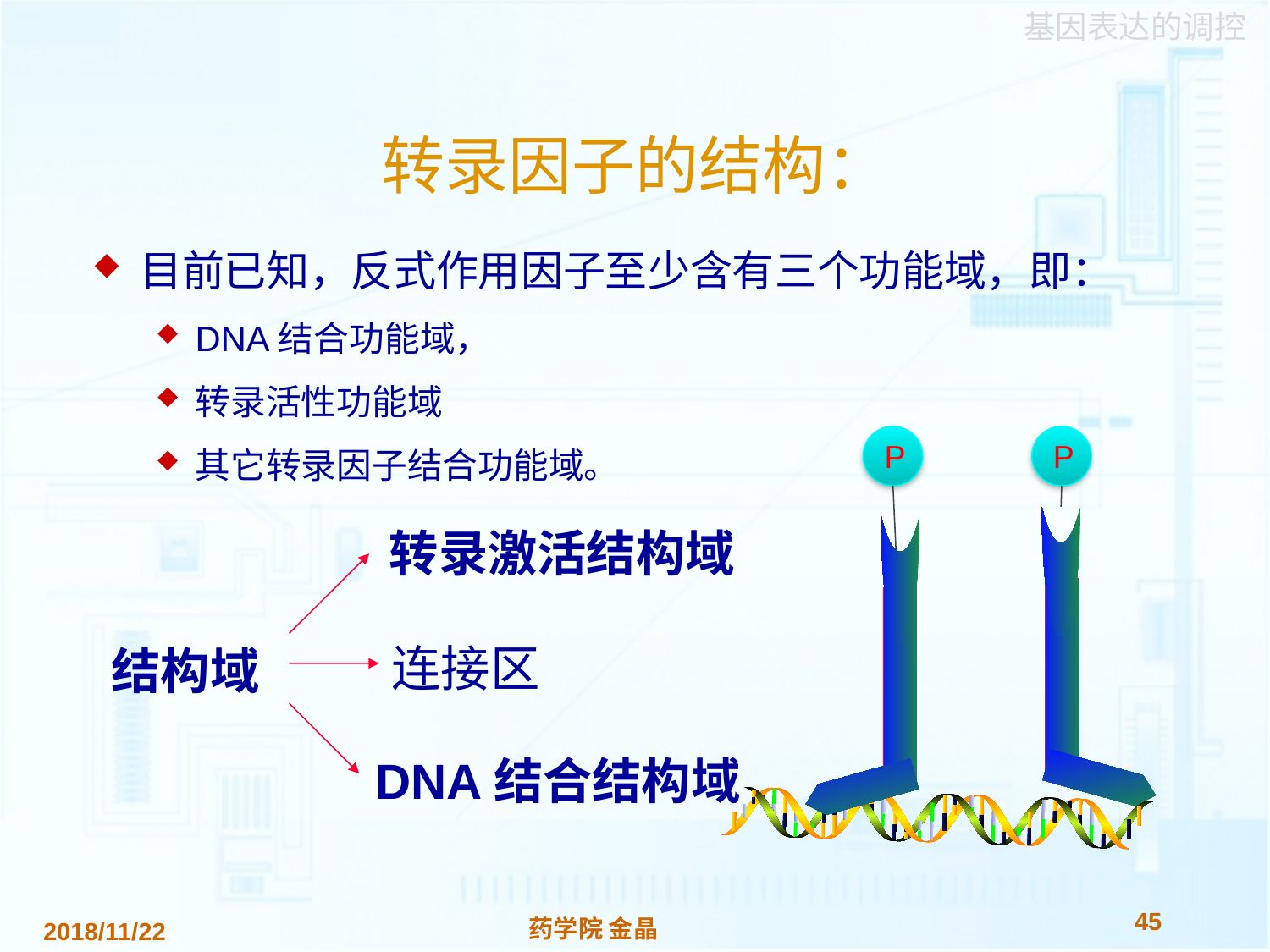

# 转录因子的结构：
目前已知，反式作用因子至少含有三个功能域，即：
DNA结合功能域，
转录活性功能域
其它转录因子结合功能域。
P
P

转录激活结构域

连接区
结构域

DNA结合结构域

45
药学院 金晶
2018/11/22